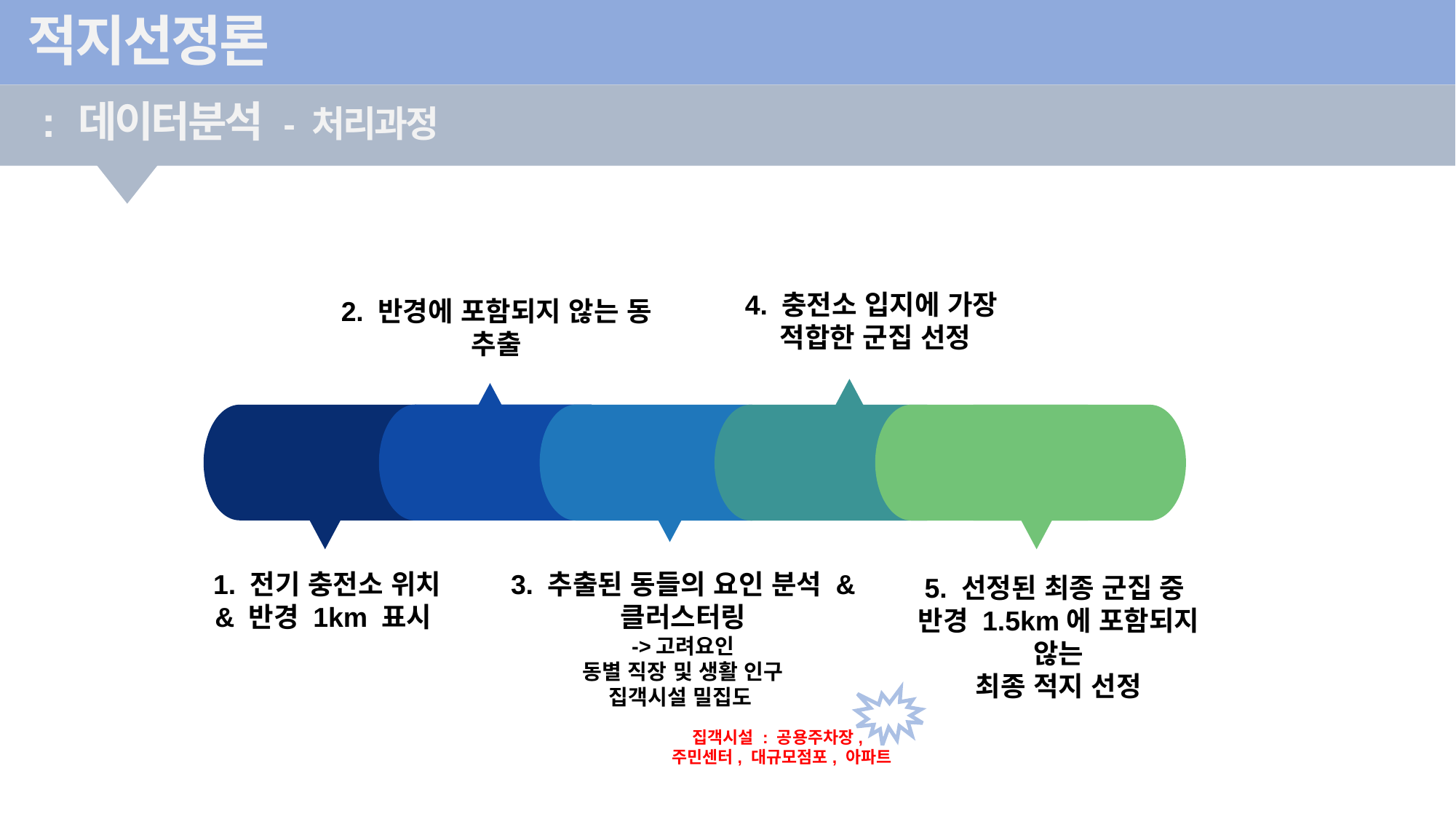

적지선정론

: 데이터분석 - 처리과정
4. 충전소 입지에 가장
 적합한 군집 선정
2. 반경에 포함되지 않는 동 추출

1. 전기 충전소 위치
& 반경 1km 표시
3. 추출된 동들의 요인 분석 & 클러스터링
->고려요인
동별 직장 및 생활 인구
집객시설 밀집도
5. 선정된 최종 군집 중
반경 1.5km에 포함되지 않는
최종 적지 선정

집객시설 : 공용주차장,
 주민센터, 대규모점포, 아파트